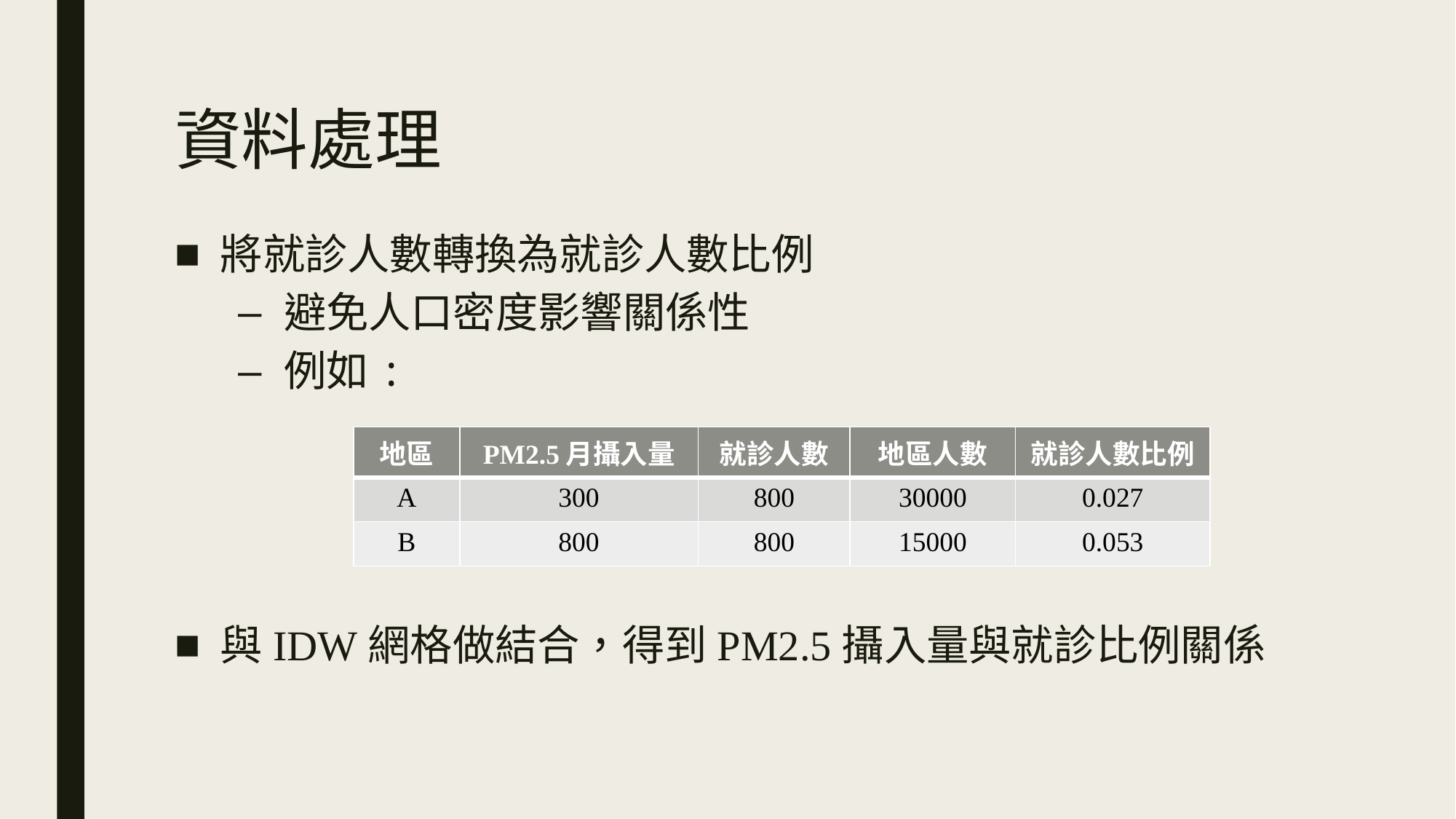

# 資料處理
將就診人數轉換為就診人數比例
避免人口密度影響關係性
例如:

與IDW網格做結合，得到PM2.5攝入量與就診比例關係

| 地區 | PM2.5月攝入量 | 就診人數 | 地區人數 | 就診人數比例 |
| --- | --- | --- | --- | --- |
| A | 300 | 800 | 30000 | 0.027 |
| B | 800 | 800 | 15000 | 0.053 |